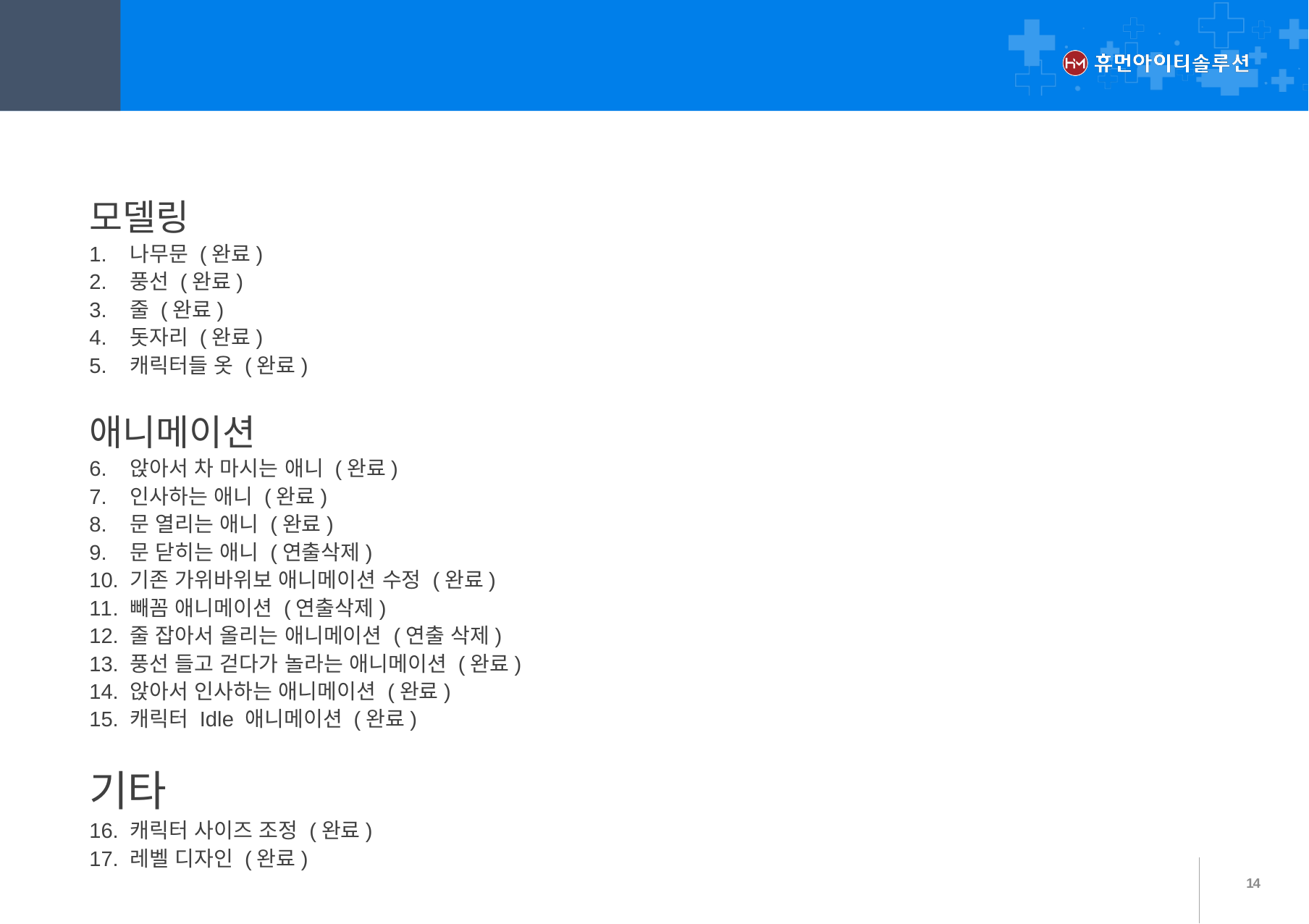

01
작업 리스트
모델링
나무문 (완료)
풍선 (완료)
줄 (완료)
돗자리 (완료)
캐릭터들 옷 (완료)

애니메이션
앉아서 차 마시는 애니 (완료)
인사하는 애니 (완료)
문 열리는 애니 (완료)
문 닫히는 애니 (연출삭제)
기존 가위바위보 애니메이션 수정 (완료)
빼꼼 애니메이션 (연출삭제)
줄 잡아서 올리는 애니메이션 (연출 삭제)
풍선 들고 걷다가 놀라는 애니메이션 (완료)
앉아서 인사하는 애니메이션 (완료)
캐릭터 Idle 애니메이션 (완료)

기타
캐릭터 사이즈 조정 (완료)
레벨 디자인 (완료)

14